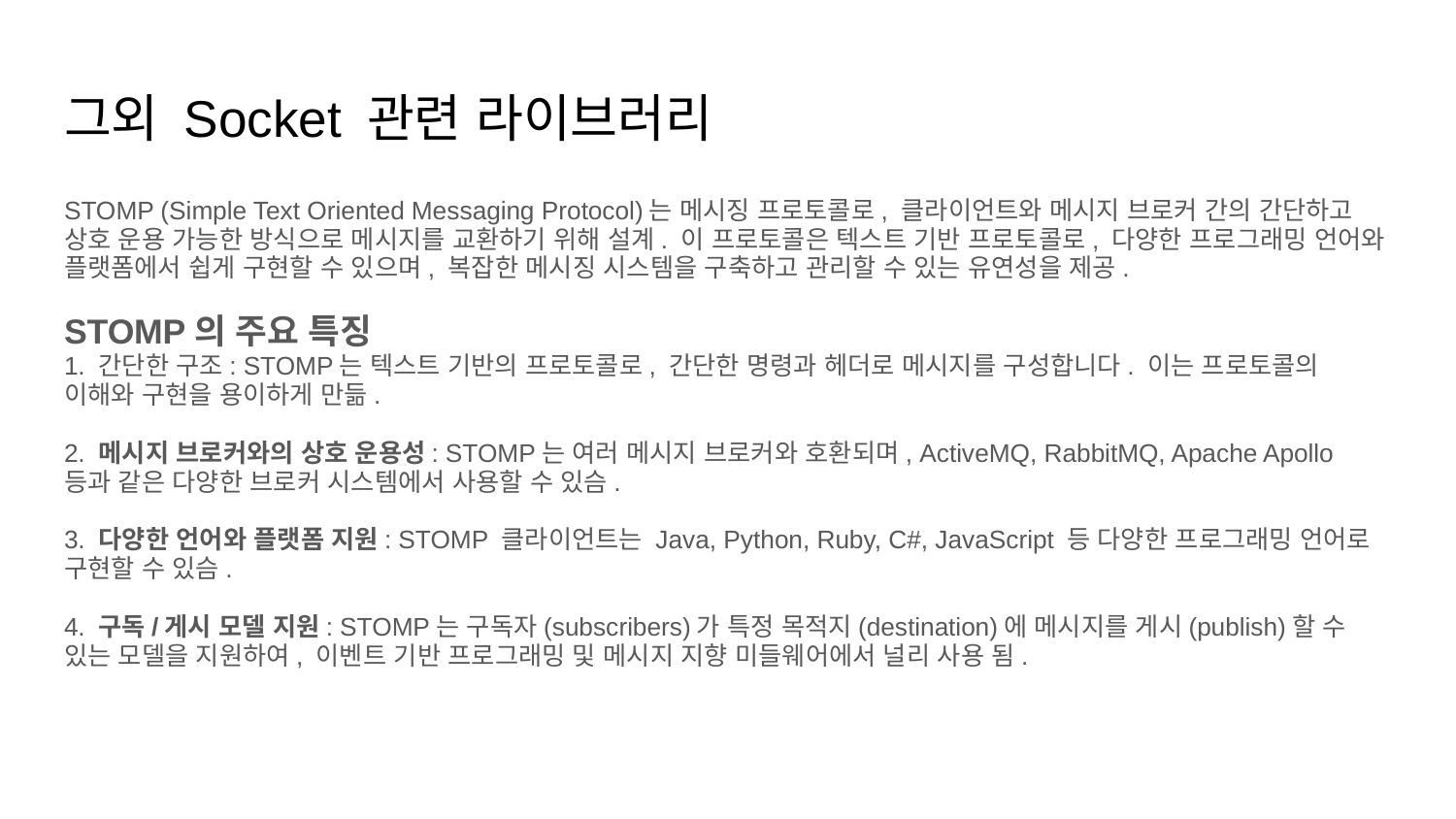

# 그외 Socket 관련 라이브러리
STOMP (Simple Text Oriented Messaging Protocol)는 메시징 프로토콜로, 클라이언트와 메시지 브로커 간의 간단하고 상호 운용 가능한 방식으로 메시지를 교환하기 위해 설계. 이 프로토콜은 텍스트 기반 프로토콜로, 다양한 프로그래밍 언어와 플랫폼에서 쉽게 구현할 수 있으며, 복잡한 메시징 시스템을 구축하고 관리할 수 있는 유연성을 제공.

STOMP의 주요 특징
1. 간단한 구조: STOMP는 텍스트 기반의 프로토콜로, 간단한 명령과 헤더로 메시지를 구성합니다. 이는 프로토콜의 이해와 구현을 용이하게 만듦.

2. 메시지 브로커와의 상호 운용성: STOMP는 여러 메시지 브로커와 호환되며, ActiveMQ, RabbitMQ, Apache Apollo 등과 같은 다양한 브로커 시스템에서 사용할 수 있슴.

3. 다양한 언어와 플랫폼 지원: STOMP 클라이언트는 Java, Python, Ruby, C#, JavaScript 등 다양한 프로그래밍 언어로 구현할 수 있슴.

4. 구독/게시 모델 지원: STOMP는 구독자(subscribers)가 특정 목적지(destination)에 메시지를 게시(publish)할 수 있는 모델을 지원하여, 이벤트 기반 프로그래밍 및 메시지 지향 미들웨어에서 널리 사용 됨.